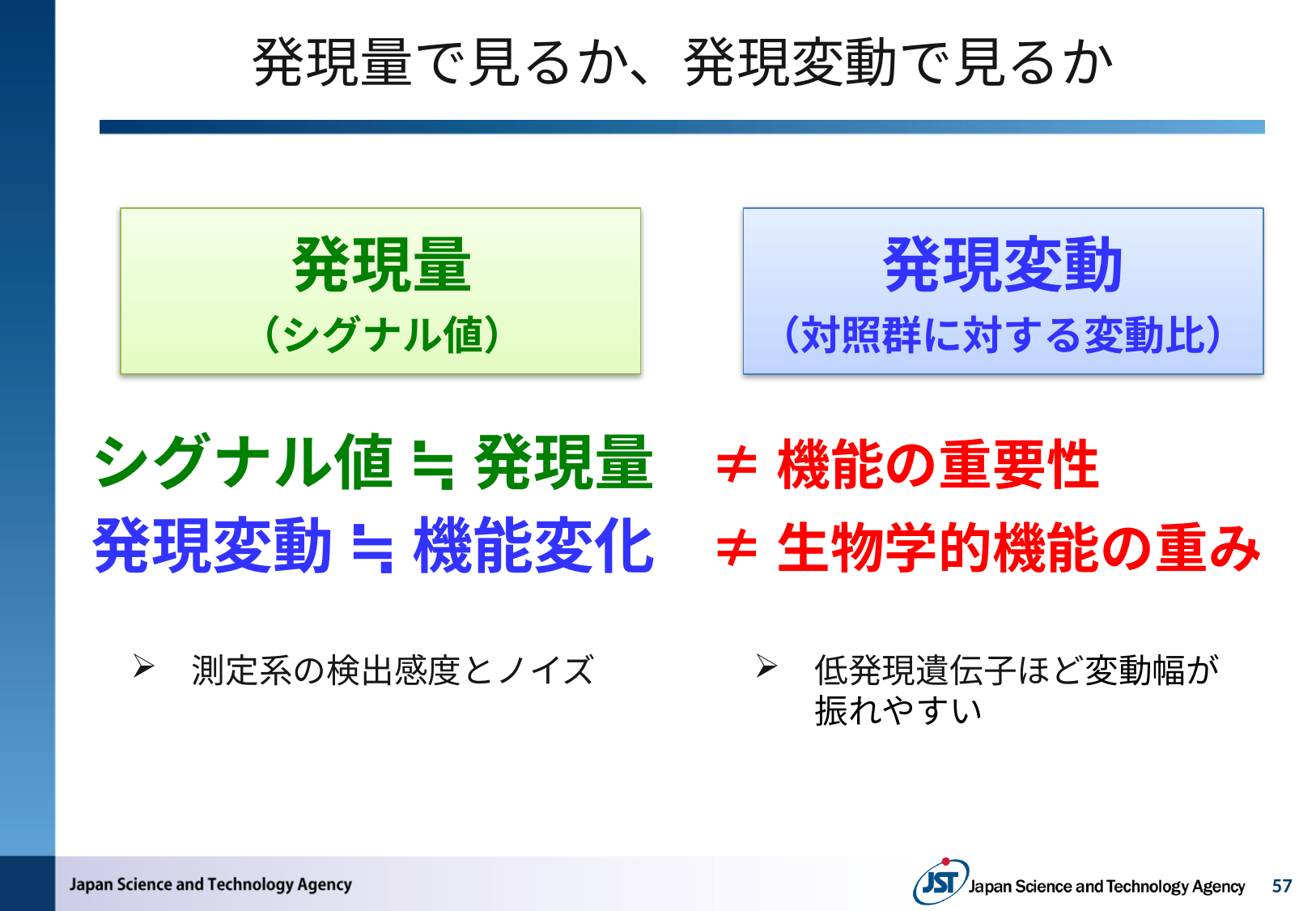

# 発現量で見るか、発現変動で見るか

発現量
（シグナル値）

発現変動
（対照群に対する変動比）
シグナル値 ≒ 発現量 	≠ 機能の重要性
発現変動 ≒ 機能変化 	≠ 生物学的機能の重み
測定系の検出感度とノイズ
低発現遺伝子ほど変動幅が振れやすい
57